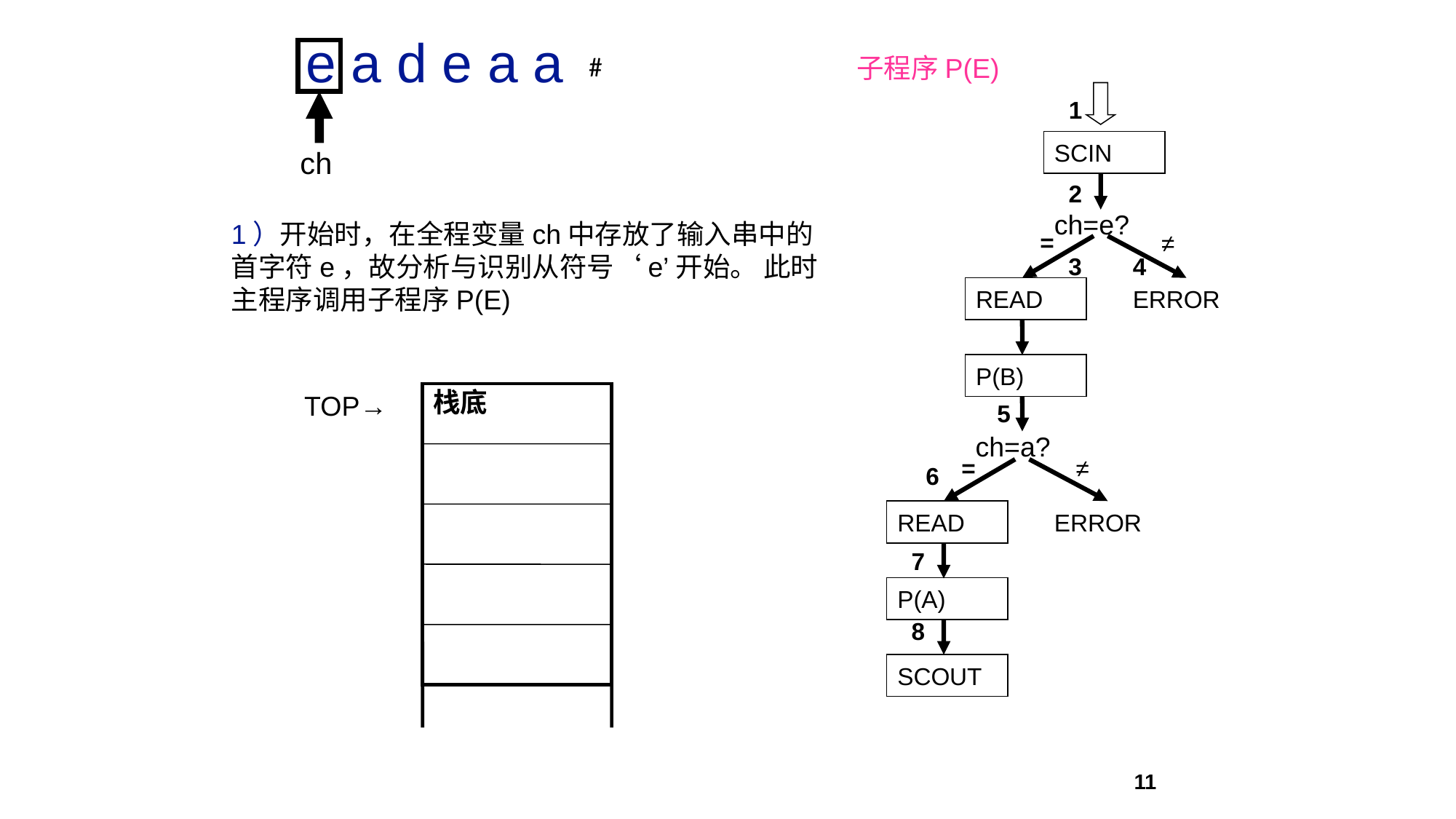

e a d e a a

ch
#
子程序P(E)

1
SCIN
2

ch=e?
=
≠

3
4
READ
ERROR

P(B)
5

ch=a?
=
≠
6

READ
ERROR
7

P(A)
8

SCOUT
1）开始时，在全程变量ch中存放了输入串中的首字符e，故分析与识别从符号‘e’开始。 此时主程序调用子程序P(E)
TOP→
栈底

11